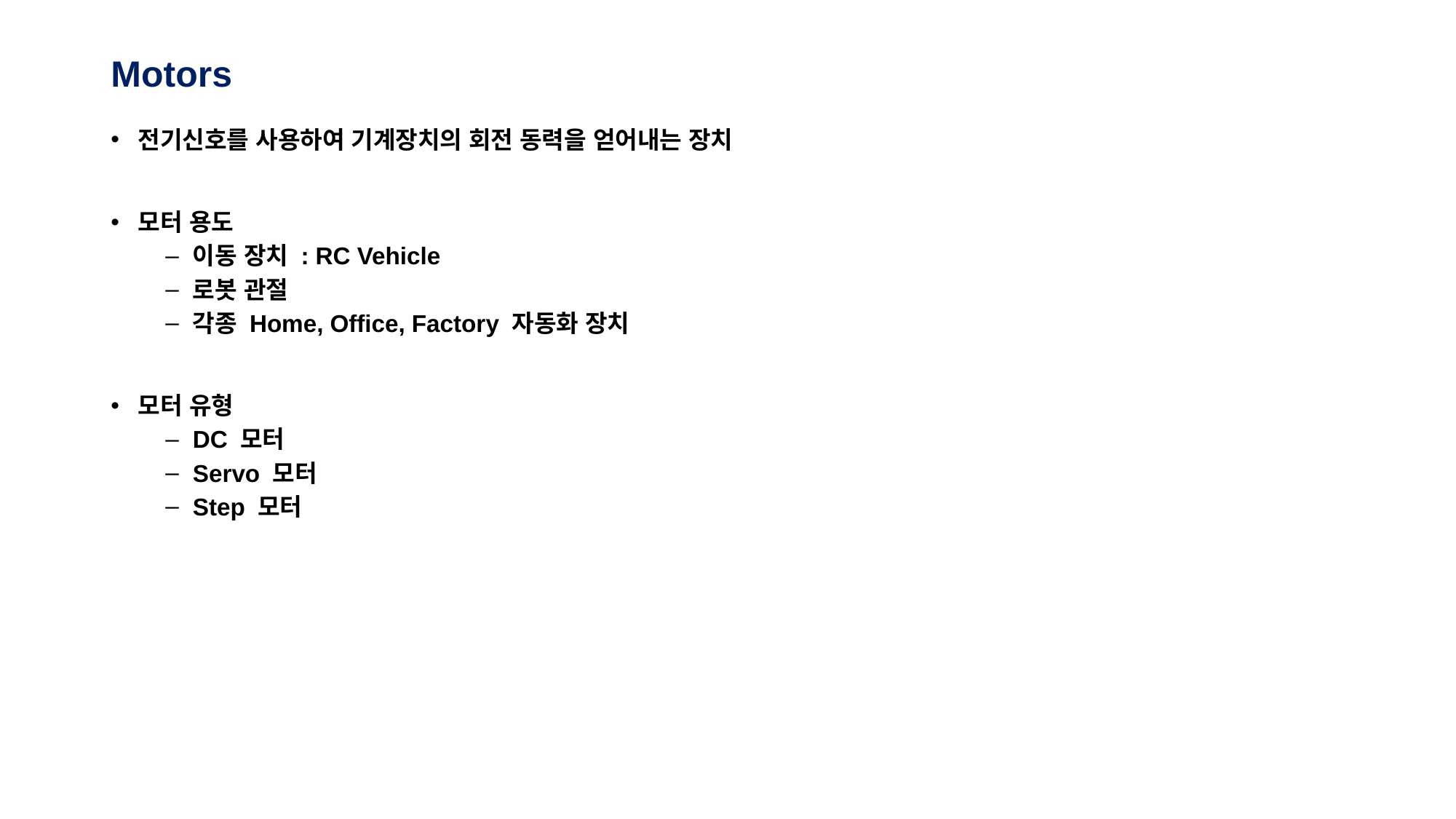

# Motors
전기신호를 사용하여 기계장치의 회전 동력을 얻어내는 장치

모터 용도
이동 장치 : RC Vehicle
로봇 관절
각종 Home, Office, Factory 자동화 장치

모터 유형
DC 모터
Servo 모터
Step 모터